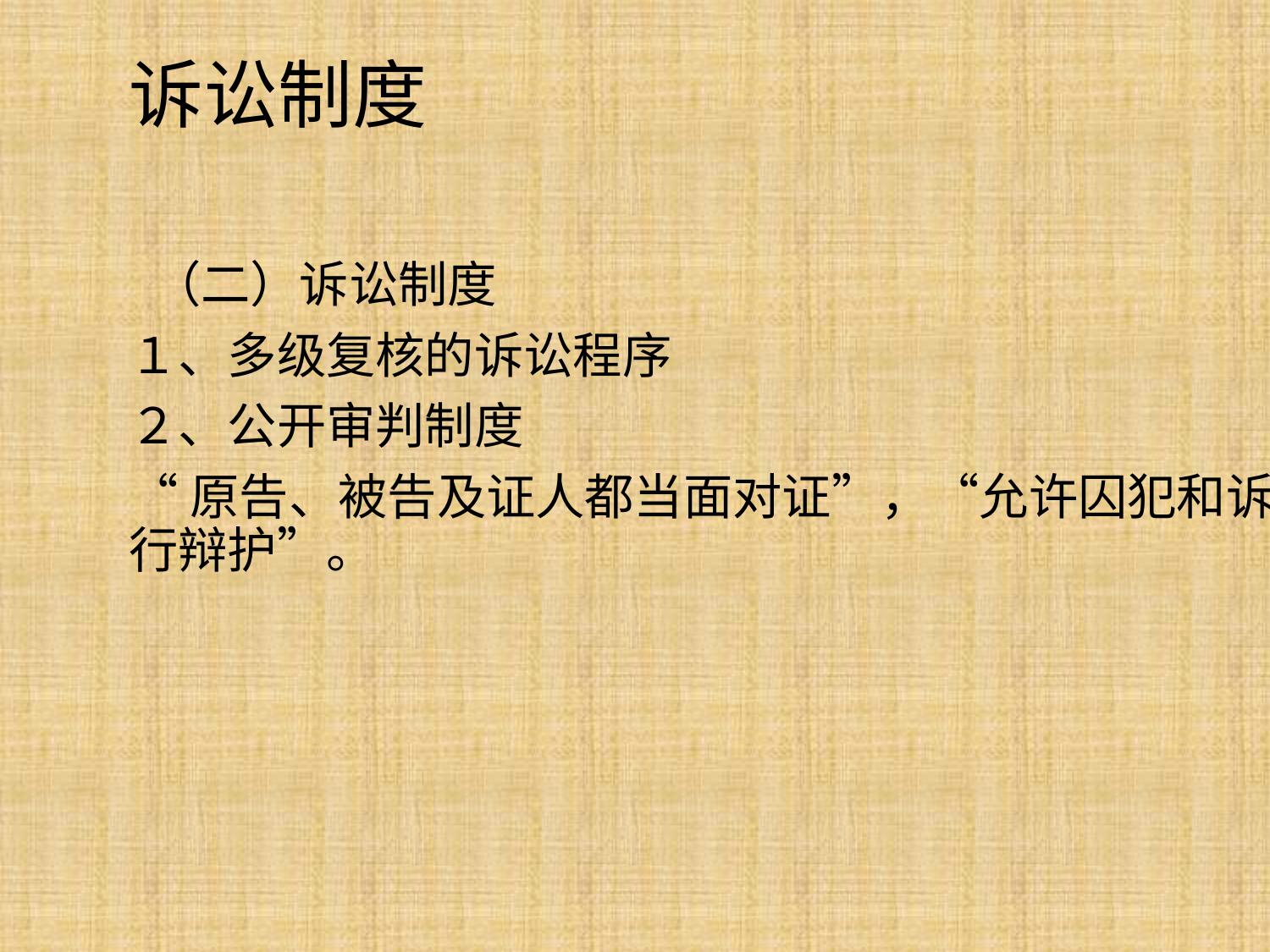

# 诉讼制度
 （二）诉讼制度
１、多级复核的诉讼程序
２、公开审判制度
“原告、被告及证人都当面对证”，“允许囚犯和诉讼人依法进行辩护”。